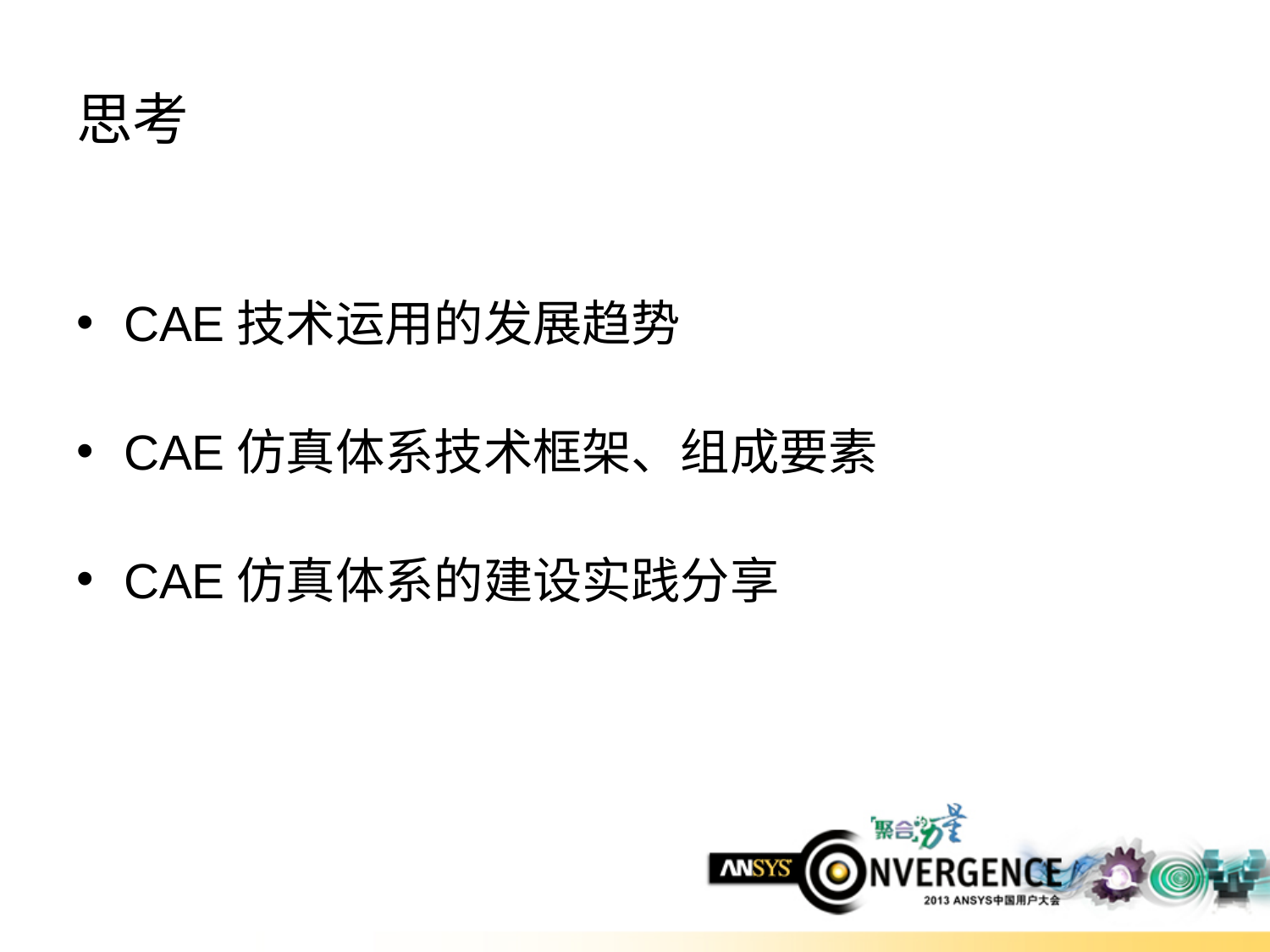

# 思考

CAE技术运用的发展趋势
CAE仿真体系技术框架、组成要素
CAE仿真体系的建设实践分享